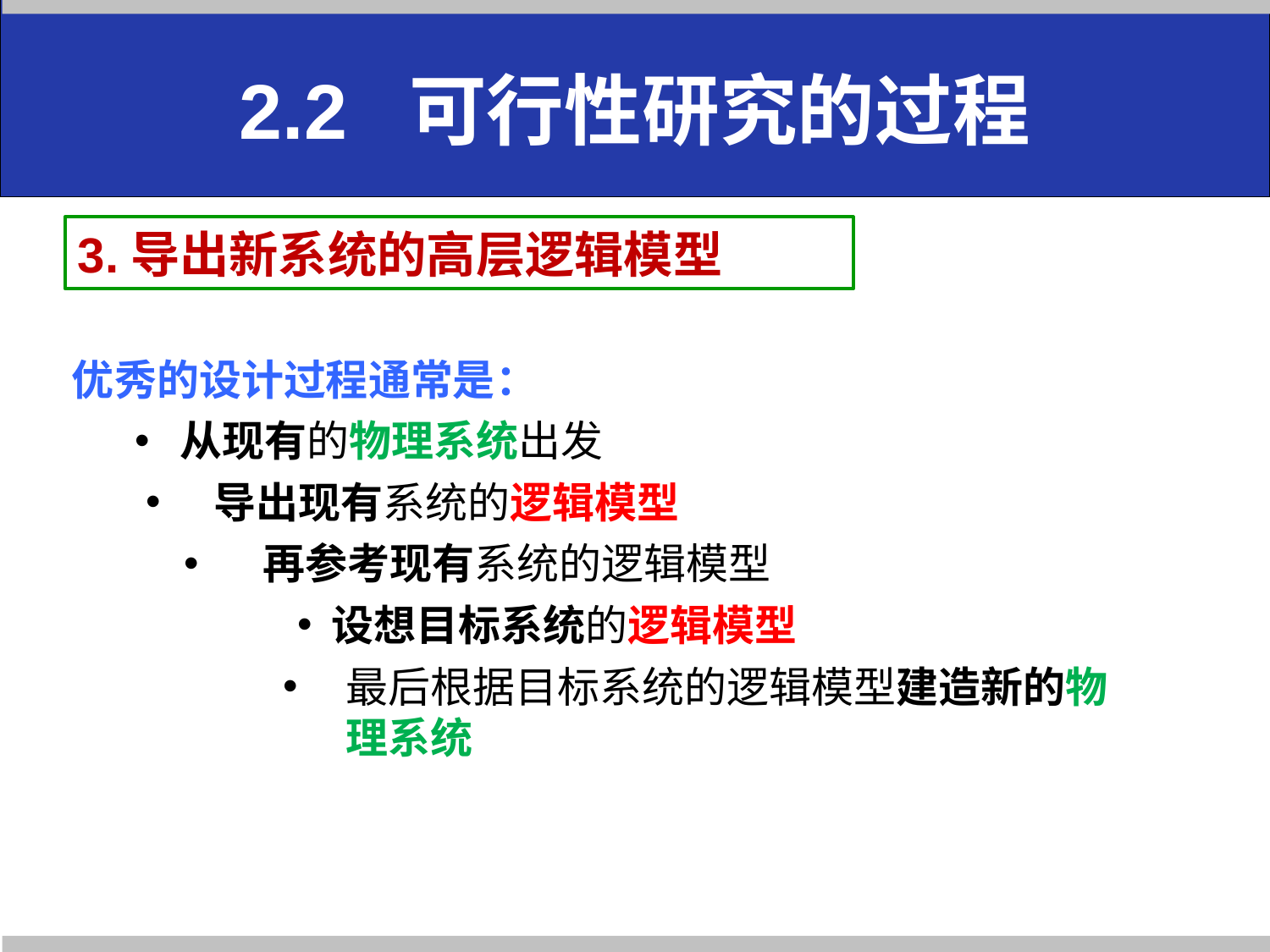

# 2.2  可行性研究的过程
3.导出新系统的高层逻辑模型
优秀的设计过程通常是：
  从现有的物理系统出发
  导出现有系统的逻辑模型
  再参考现有系统的逻辑模型
 设想目标系统的逻辑模型
最后根据目标系统的逻辑模型建造新的物理系统